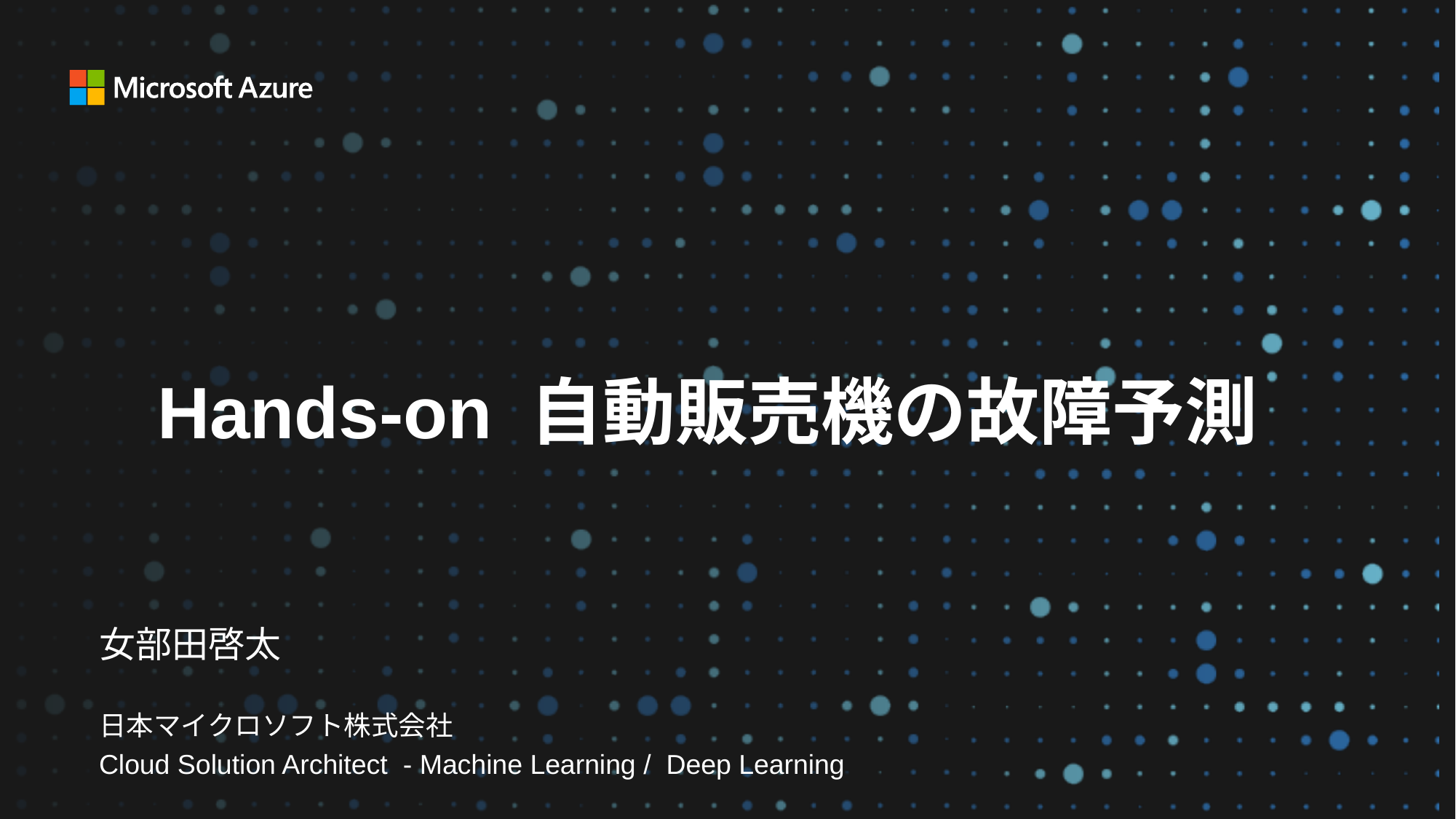

Hands-on 自動販売機の故障予測
女部田啓太

日本マイクロソフト株式会社
Cloud Solution Architect  - Machine Learning /  Deep Learning